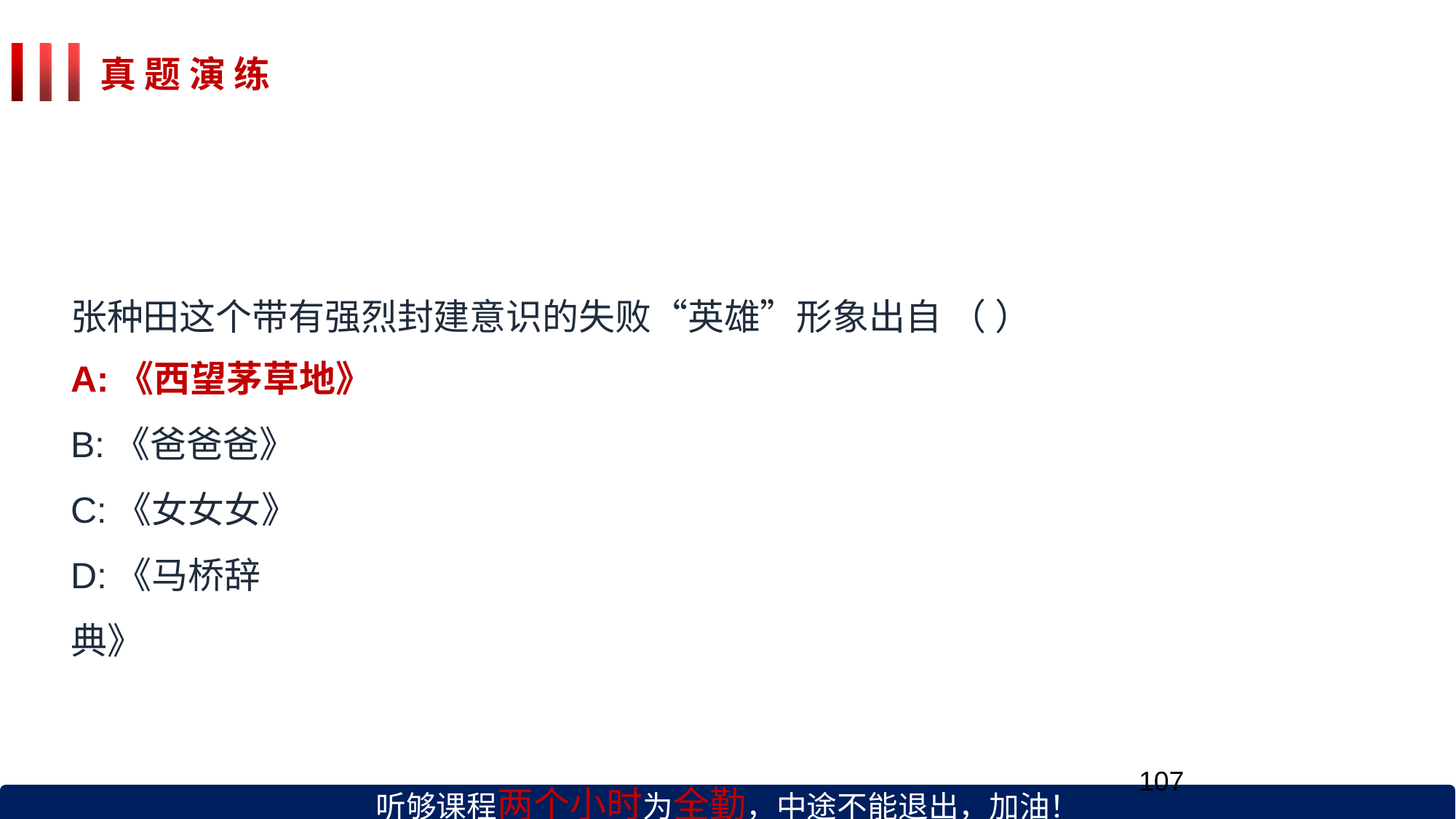

# 真 题 演 练
张种田这个带有强烈封建意识的失败“英雄”形象出自 （ ）
A:《西望茅草地》
B:《爸爸爸》
C:《女女女》 D:《马桥辞典》
107

听够课程两个小时为全勤，中途不能退出，加油！